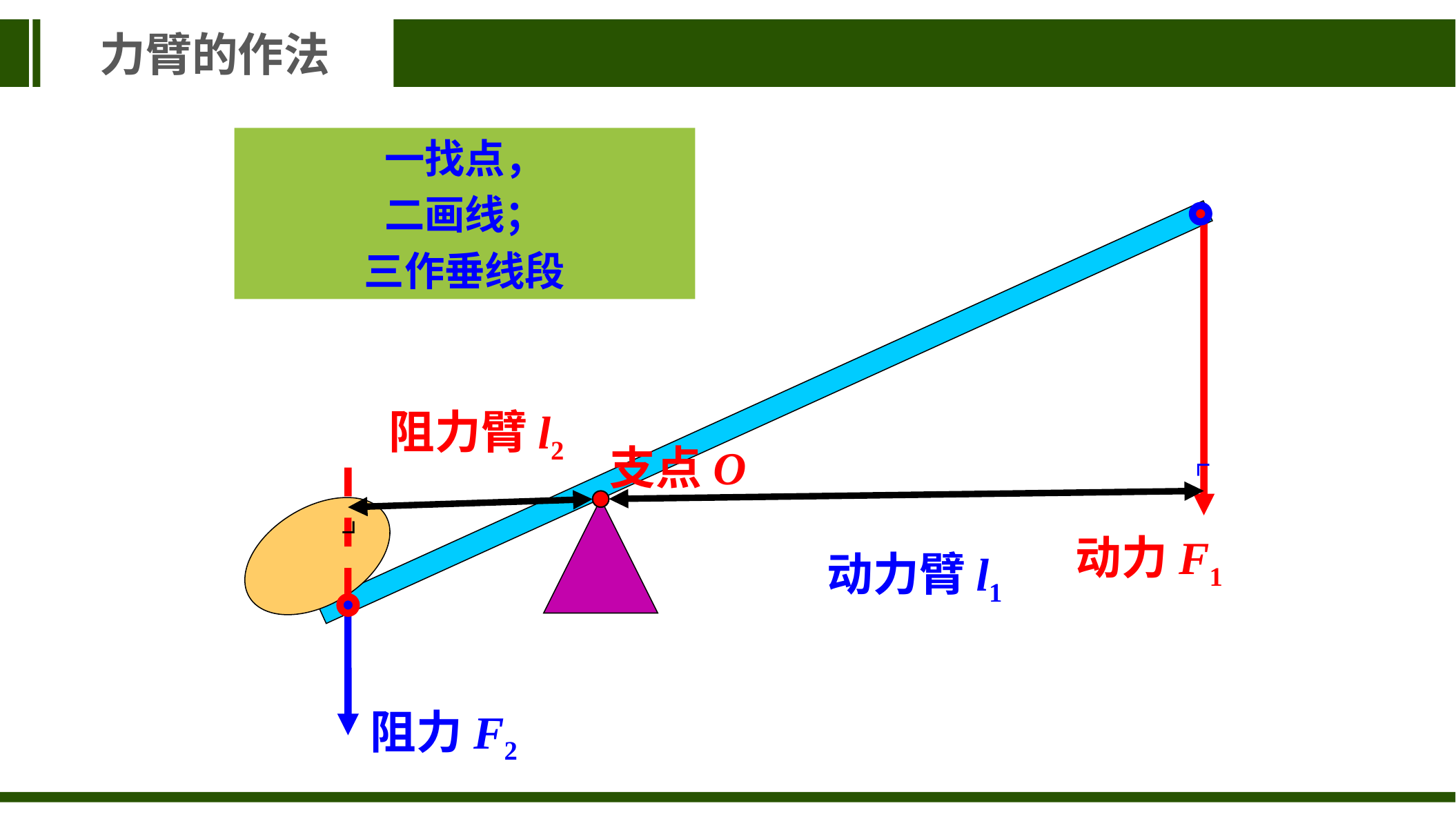

力臂的作法
一找点，
二画线；
三作垂线段

阻力臂l2

∟
支点O

∟

动力F1
动力臂l1

阻力F2